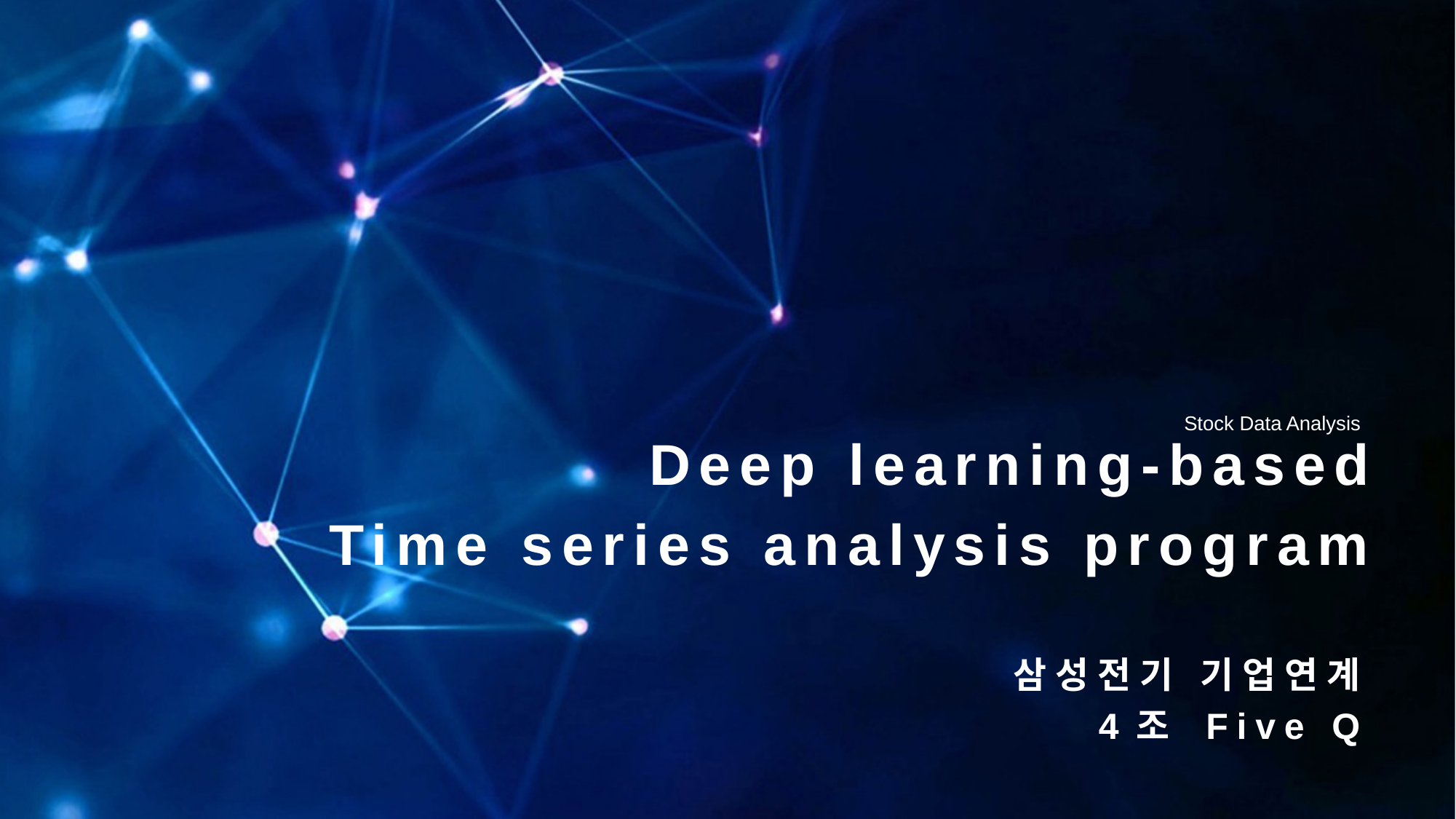

Stock Data Analysis
Deep learning-based
Time series analysis program
삼성전기 기업연계
4조 Five Q